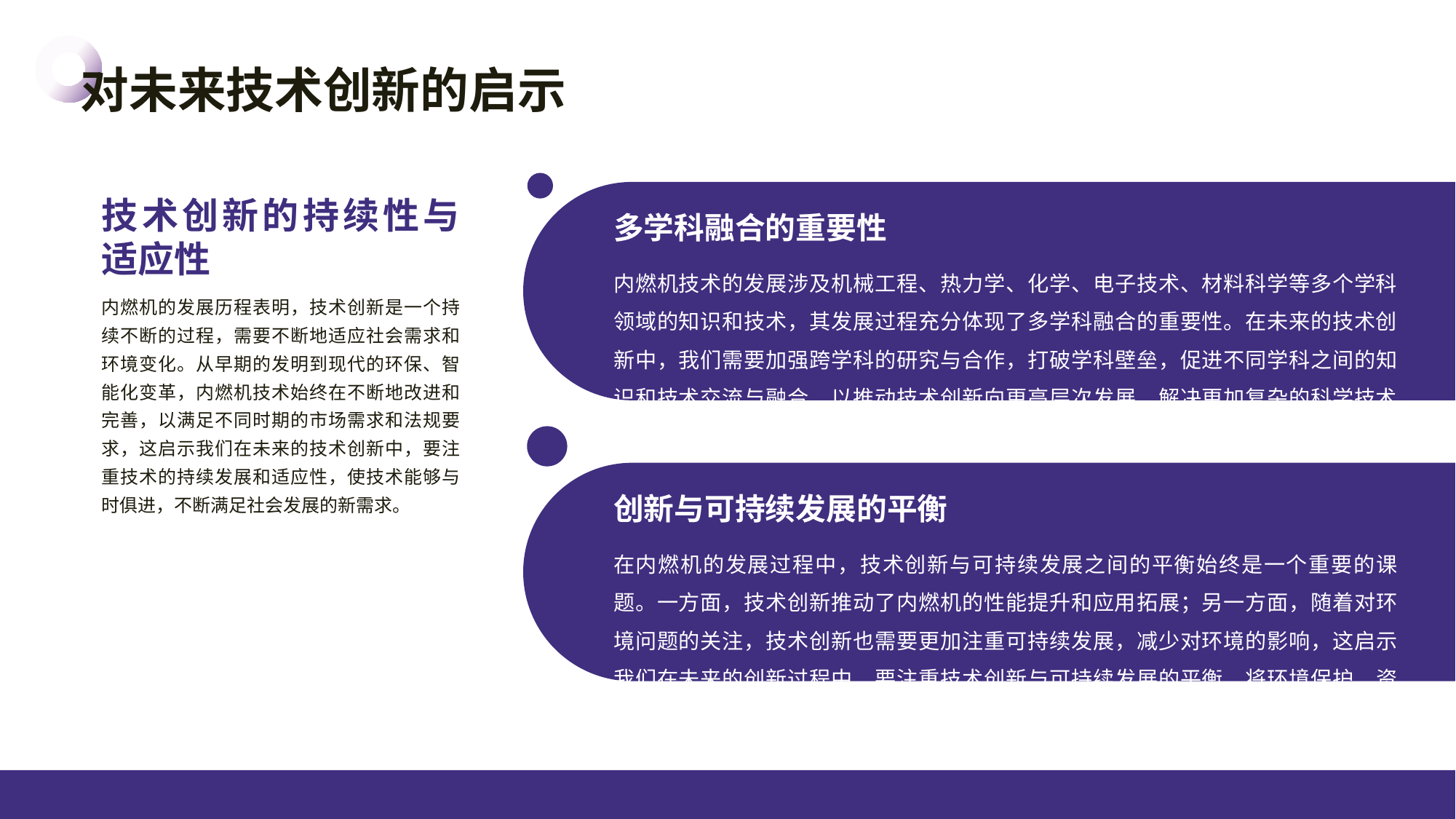

对未来技术创新的启示

技术创新的持续性与适应性
多学科融合的重要性
内燃机技术的发展涉及机械工程、热力学、化学、电子技术、材料科学等多个学科领域的知识和技术，其发展过程充分体现了多学科融合的重要性。在未来的技术创新中，我们需要加强跨学科的研究与合作，打破学科壁垒，促进不同学科之间的知识和技术交流与融合，以推动技术创新向更高层次发展，解决更加复杂的科学技术问题。
内燃机的发展历程表明，技术创新是一个持续不断的过程，需要不断地适应社会需求和环境变化。从早期的发明到现代的环保、智能化变革，内燃机技术始终在不断地改进和完善，以满足不同时期的市场需求和法规要求，这启示我们在未来的技术创新中，要注重技术的持续发展和适应性，使技术能够与时俱进，不断满足社会发展的新需求。

创新与可持续发展的平衡
在内燃机的发展过程中，技术创新与可持续发展之间的平衡始终是一个重要的课题。一方面，技术创新推动了内燃机的性能提升和应用拓展；另一方面，随着对环境问题的关注，技术创新也需要更加注重可持续发展，减少对环境的影响，这启示我们在未来的创新过程中，要注重技术创新与可持续发展的平衡，将环境保护、资源利用等因素纳入技术创新的考量范围，实现技术创新与社会可持续发展的良性互动。